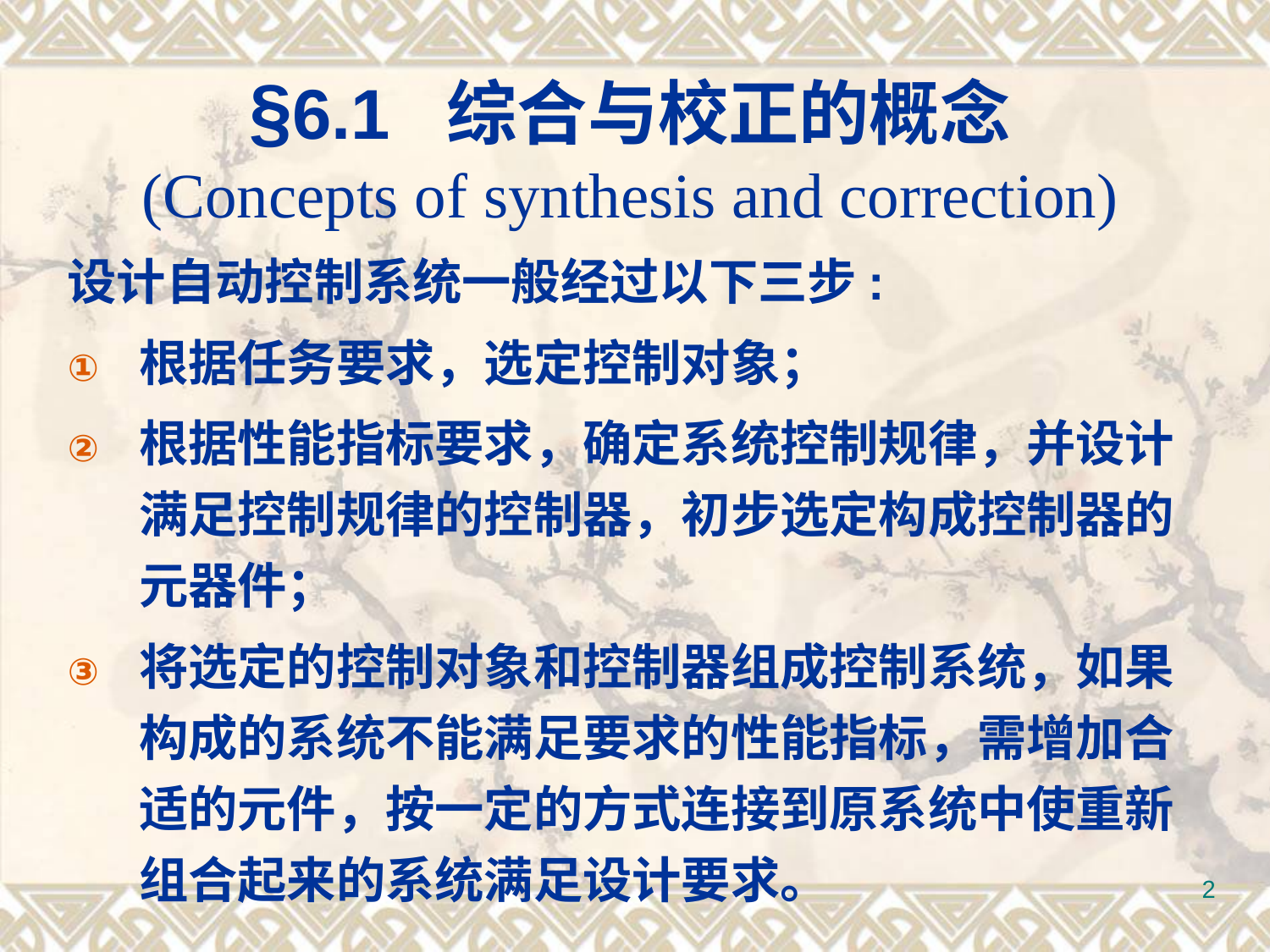

§6.1  综合与校正的概念
(Concepts of synthesis and correction)
设计自动控制系统一般经过以下三步:
根据任务要求，选定控制对象；
根据性能指标要求，确定系统控制规律，并设计满足控制规律的控制器，初步选定构成控制器的元器件；
将选定的控制对象和控制器组成控制系统，如果构成的系统不能满足要求的性能指标，需增加合适的元件，按一定的方式连接到原系统中使重新组合起来的系统满足设计要求。
2